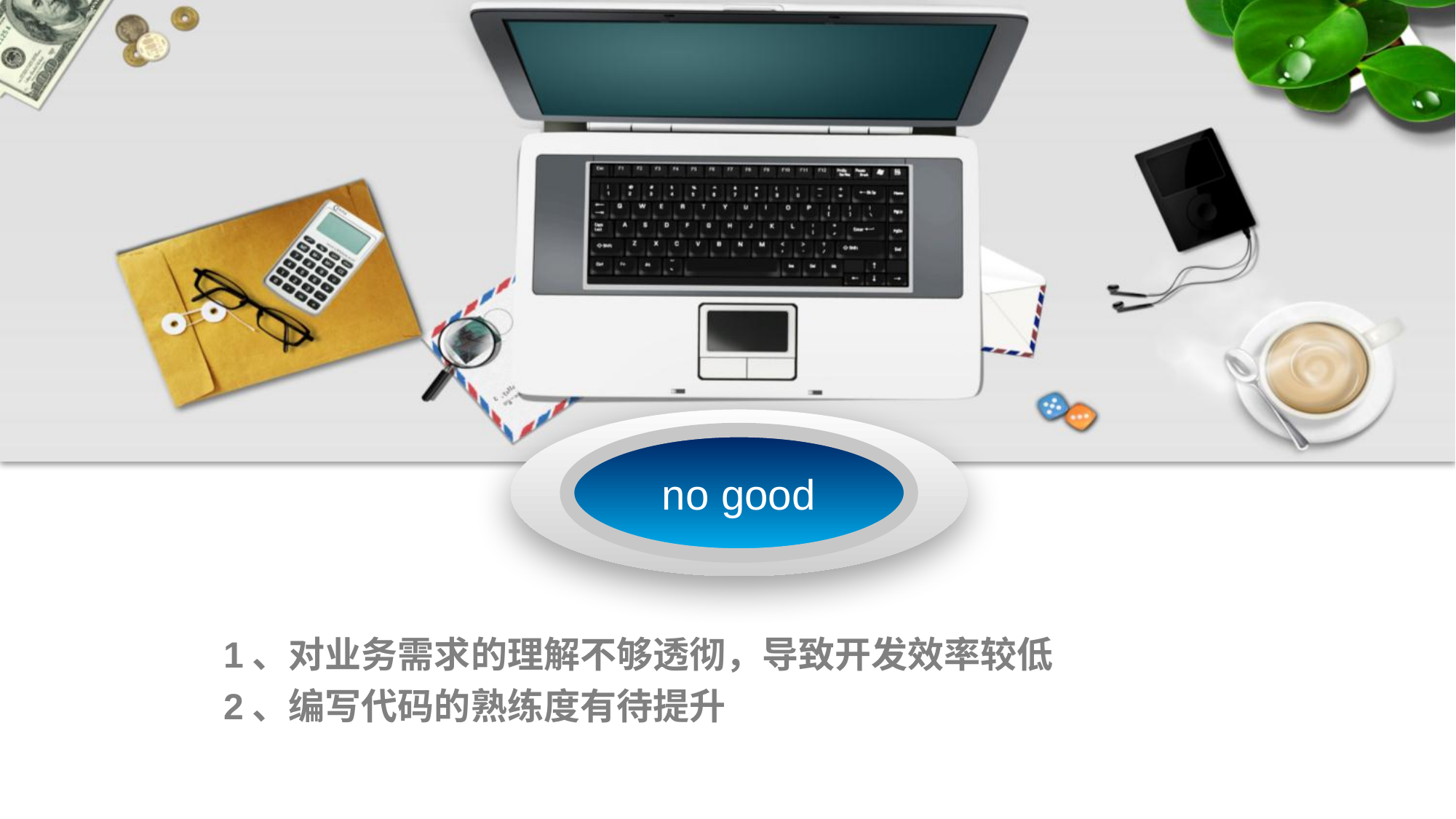

no good
1、对业务需求的理解不够透彻，导致开发效率较低
2、编写代码的熟练度有待提升